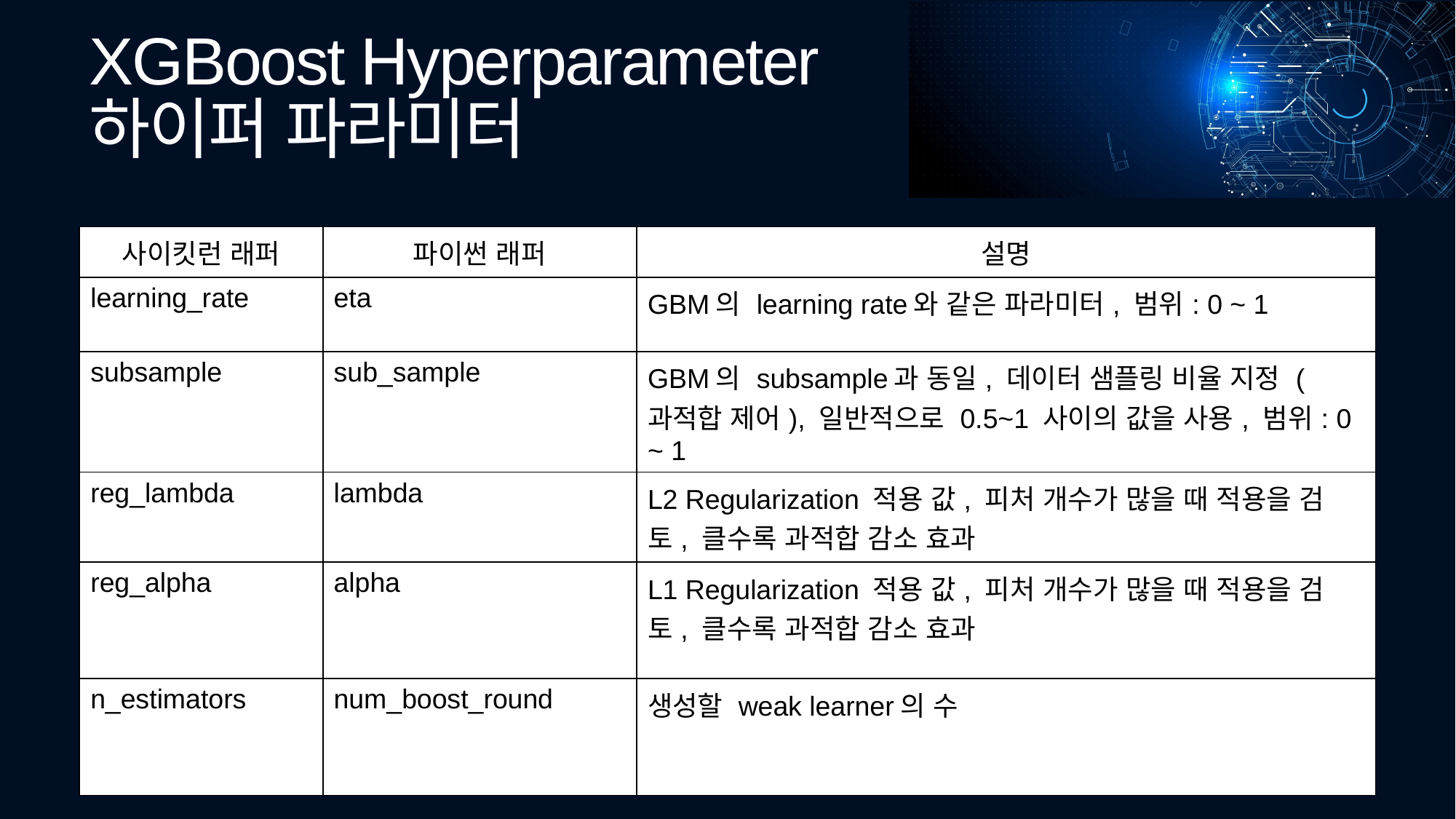

# XGBoost Hyperparameter 하이퍼 파라미터
| 사이킷런 래퍼 | 파이썬 래퍼 | 설명 |
| --- | --- | --- |
| learning\_rate | eta | GBM의 learning rate와 같은 파라미터, 범위: 0 ~ 1 |
| subsample | sub\_sample | GBM의 subsample과 동일, 데이터 샘플링 비율 지정 (과적합 제어), 일반적으로 0.5~1 사이의 값을 사용, 범위: 0 ~ 1 |
| reg\_lambda | lambda | L2 Regularization 적용 값, 피처 개수가 많을 때 적용을 검토, 클수록 과적합 감소 효과 |
| reg\_alpha | alpha | L1 Regularization 적용 값, 피처 개수가 많을 때 적용을 검토, 클수록 과적합 감소 효과 |
| n\_estimators | num\_boost\_round | 생성할 weak learner의 수 |